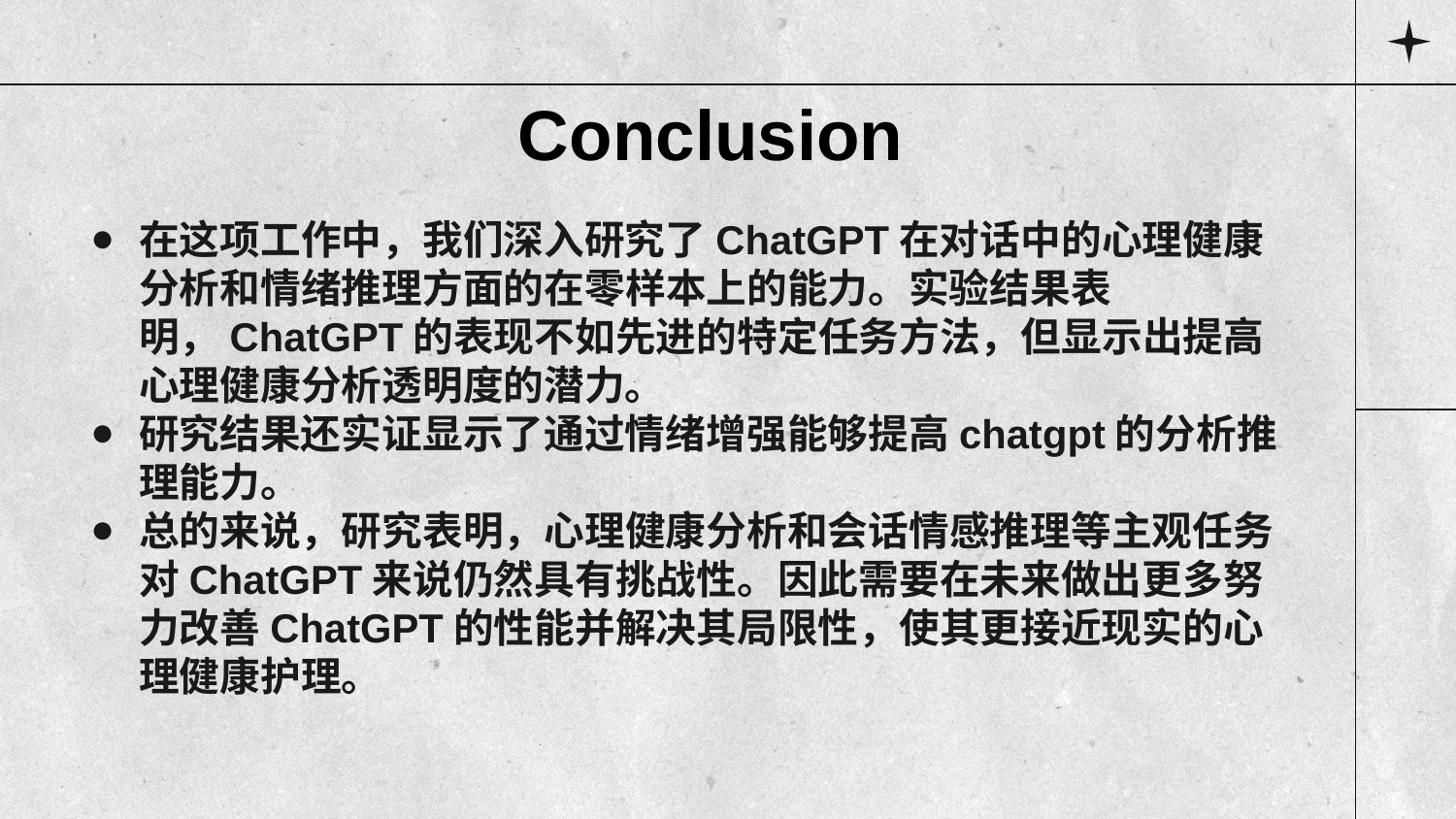

# Conclusion
在这项工作中，我们深入研究了ChatGPT在对话中的心理健康分析和情绪推理方面的在零样本上的能力。实验结果表明，ChatGPT的表现不如先进的特定任务方法，但显示出提高心理健康分析透明度的潜力。
研究结果还实证显示了通过情绪增强能够提高chatgpt的分析推理能力。
总的来说，研究表明，心理健康分析和会话情感推理等主观任务对ChatGPT来说仍然具有挑战性。因此需要在未来做出更多努力改善ChatGPT的性能并解决其局限性，使其更接近现实的心理健康护理。